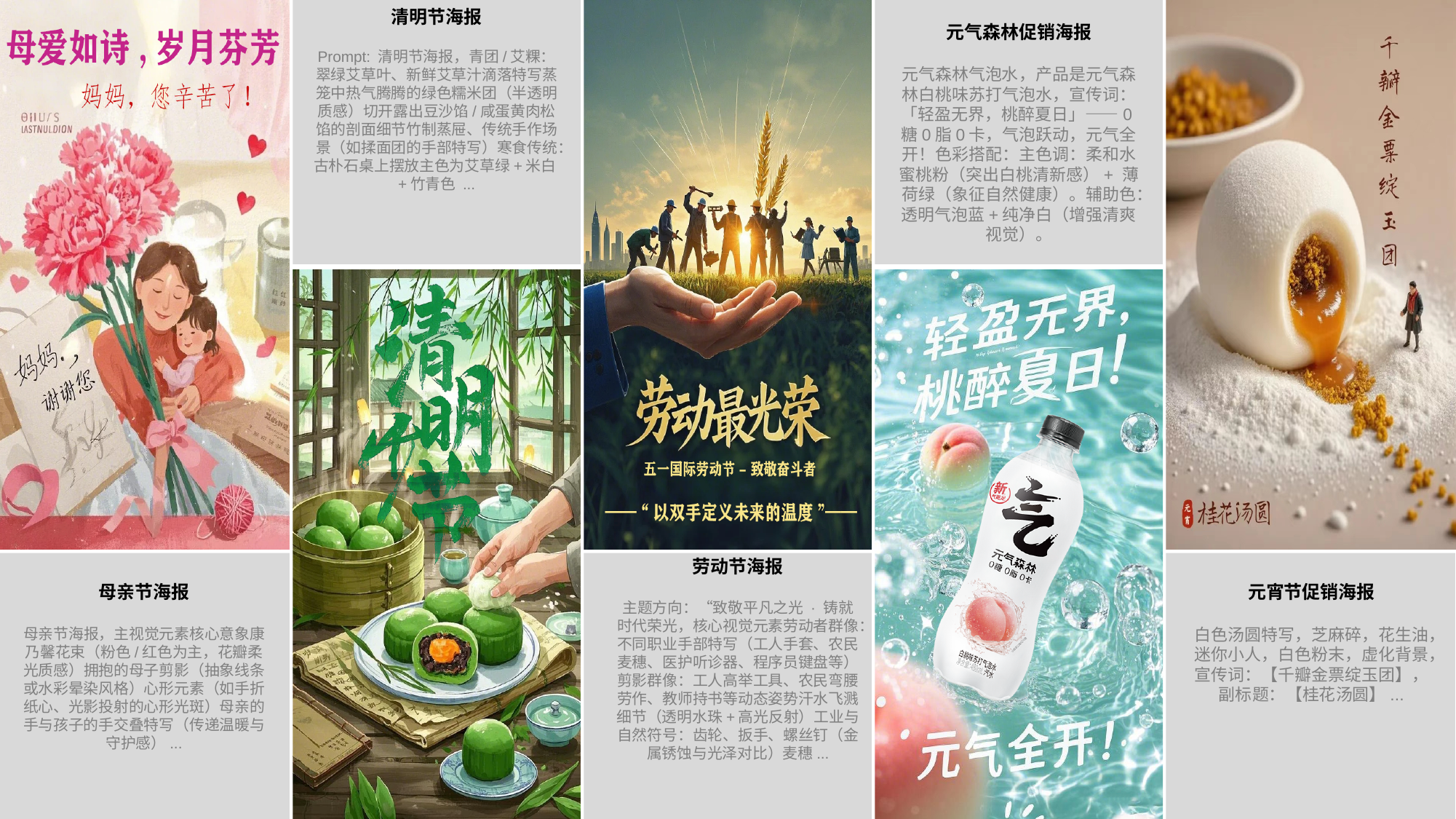

清明节海报

Prompt: 清明节海报，青团/艾粿：翠绿艾草叶、新鲜艾草汁滴落特写蒸笼中热气腾腾的绿色糯米团（半透明质感）切开露出豆沙馅/咸蛋黄肉松馅的剖面细节竹制蒸屉、传统手作场景（如揉面团的手部特写）寒食传统：古朴石桌上摆放主色为艾草绿+米白+竹青色 ...

元气森林促销海报

元气森林气泡水，产品是元气森林白桃味苏打气泡水，宣传词：「轻盈无界，桃醉夏日」——0糖0脂0卡，气泡跃动，元气全开！色彩搭配：主色调：柔和水蜜桃粉（突出白桃清新感）+ 薄荷绿（象征自然健康）。辅助色：透明气泡蓝+纯净白（增强清爽视觉）。
10
10

劳动节海报

主题方向：“致敬平凡之光 · 铸就时代荣光，核心视觉元素劳动者群像：不同职业手部特写（工人手套、农民麦穗、医护听诊器、程序员键盘等）剪影群像：工人高举工具、农民弯腰劳作、教师持书等动态姿势汗水飞溅细节（透明水珠+高光反射）工业与自然符号：齿轮、扳手、螺丝钉（金属锈蚀与光泽对比）麦穗...

母亲节海报

母亲节海报，主视觉元素核心意象康乃馨花束（粉色/红色为主，花瓣柔光质感）拥抱的母子剪影（抽象线条或水彩晕染风格）心形元素（如手折纸心、光影投射的心形光斑）母亲的手与孩子的手交叠特写（传递温暖与守护感）...
元宵节促销海报

白色汤圆特写，芝麻碎，花生油，迷你小人，白色粉末，虚化背景，宣传词：【千瓣金票绽玉团】，副标题：【桂花汤圆】...